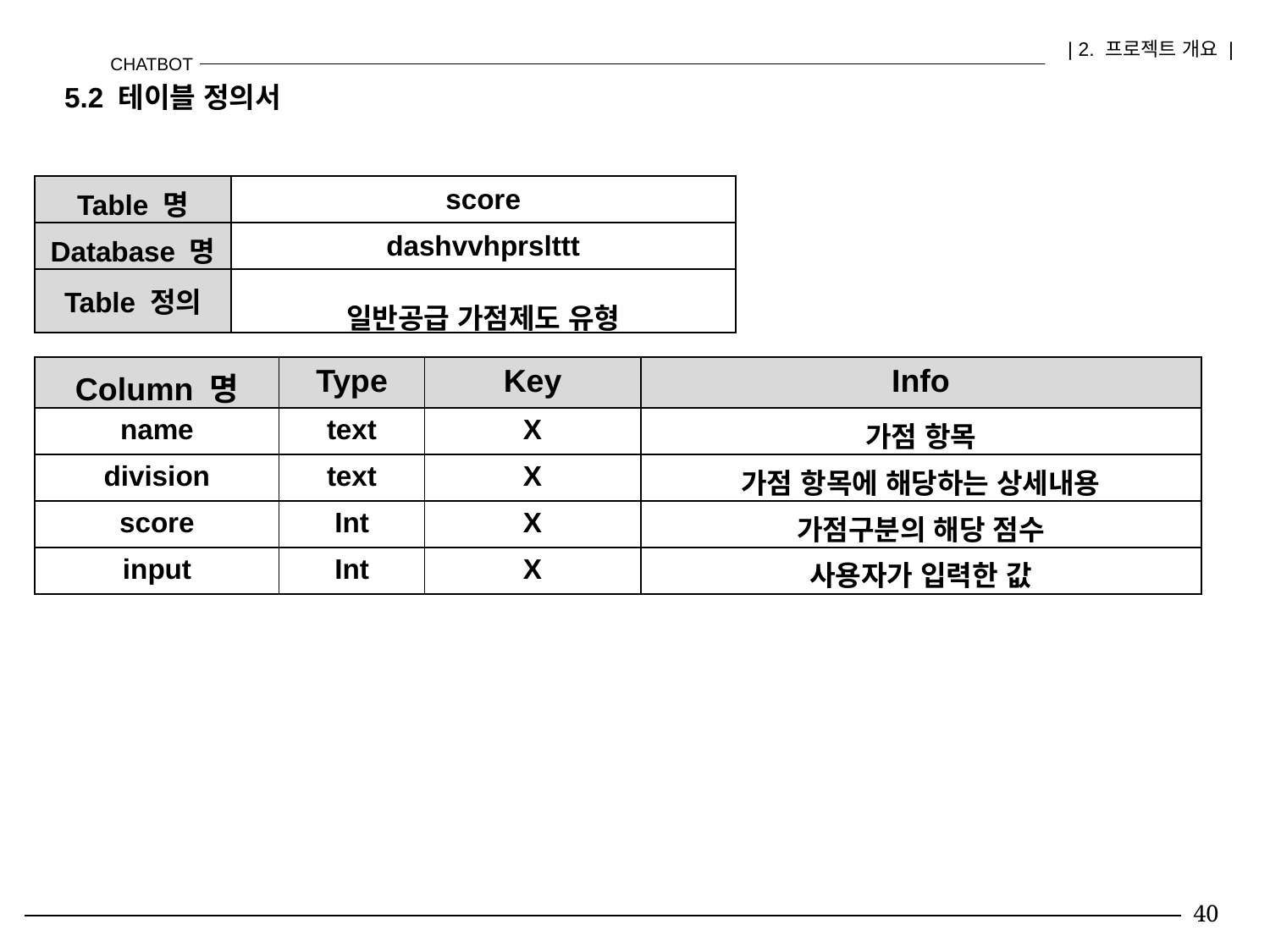

| 2. 프로젝트 개요 |
CHATBOT PROJECT
5.2 테이블 정의서
| Table 명 | score |
| --- | --- |
| Database 명 | dashvvhprslttt |
| Table 정의 | 일반공급 가점제도 유형 |
| Column 명 | Type | Key | Info |
| --- | --- | --- | --- |
| name | text | X | 가점 항목 |
| division | text | X | 가점 항목에 해당하는 상세내용 |
| score | Int | X | 가점구분의 해당 점수 |
| input | Int | X | 사용자가 입력한 값 |
40